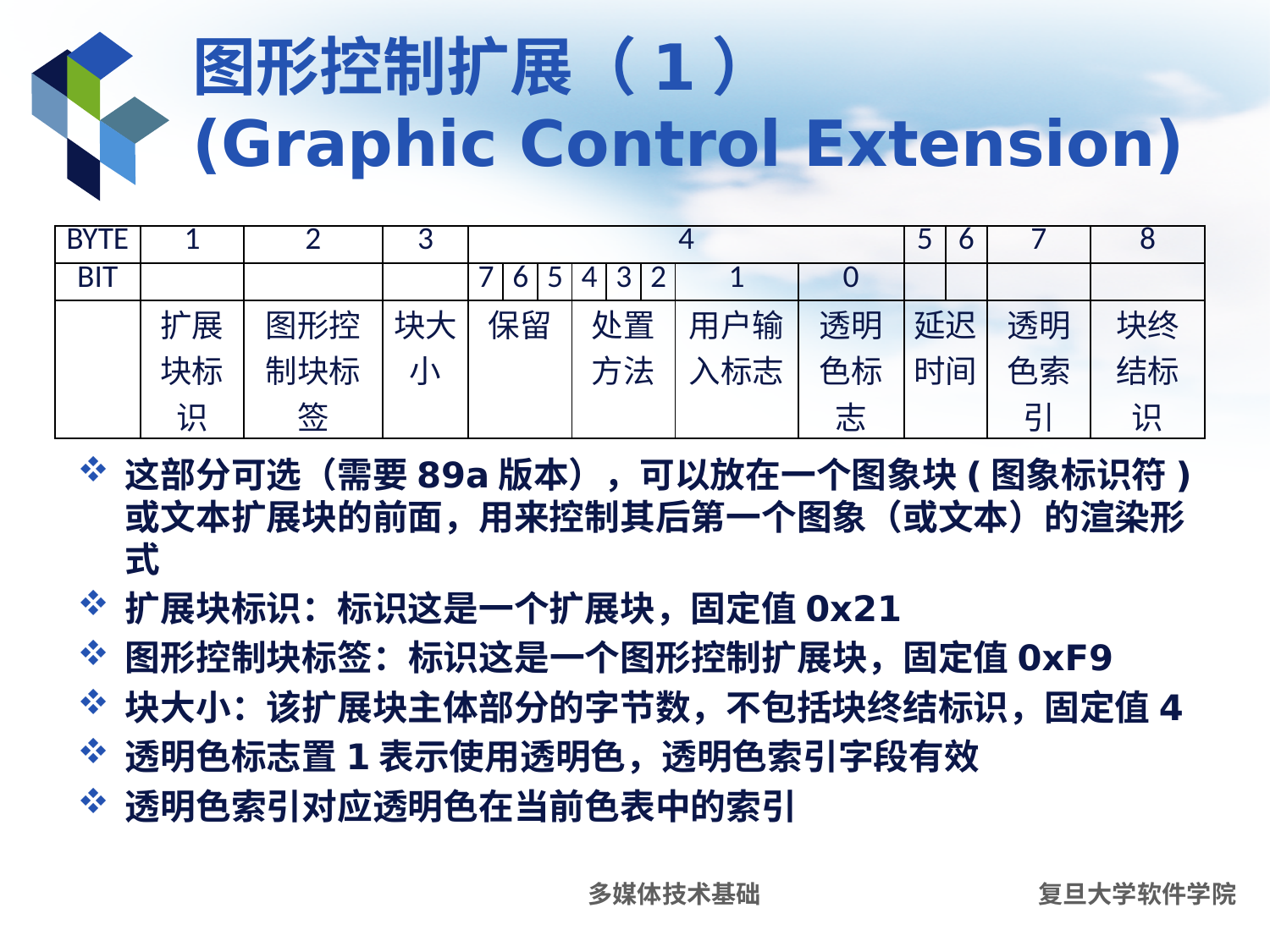

# 图形控制扩展（1） (Graphic Control Extension)
| BYTE | 1 | 2 | 3 | 4 |  |  |  |  |  |  |  | 5 | 6 | 7 | 8 |
| --- | --- | --- | --- | --- | --- | --- | --- | --- | --- | --- | --- | --- | --- | --- | --- |
| BIT |  |  |  | 7 | 6 | 5 | 4 | 3 | 2 | 1 | 0 |  |  |  |  |
|  | 扩展块标识 | 图形控制块标签 | 块大小 | 保留 |  |  | 处置方法 |  |  | 用户输入标志 | 透明色标志 | 延迟时间 |  | 透明色索引 | 块终结标识 |
这部分可选（需要89a版本），可以放在一个图象块(图象标识符)或文本扩展块的前面，用来控制其后第一个图象（或文本）的渲染形式
扩展块标识：标识这是一个扩展块，固定值0x21
图形控制块标签：标识这是一个图形控制扩展块，固定值0xF9
块大小：该扩展块主体部分的字节数，不包括块终结标识，固定值4
透明色标志置1表示使用透明色，透明色索引字段有效
透明色索引对应透明色在当前色表中的索引
多媒体技术基础